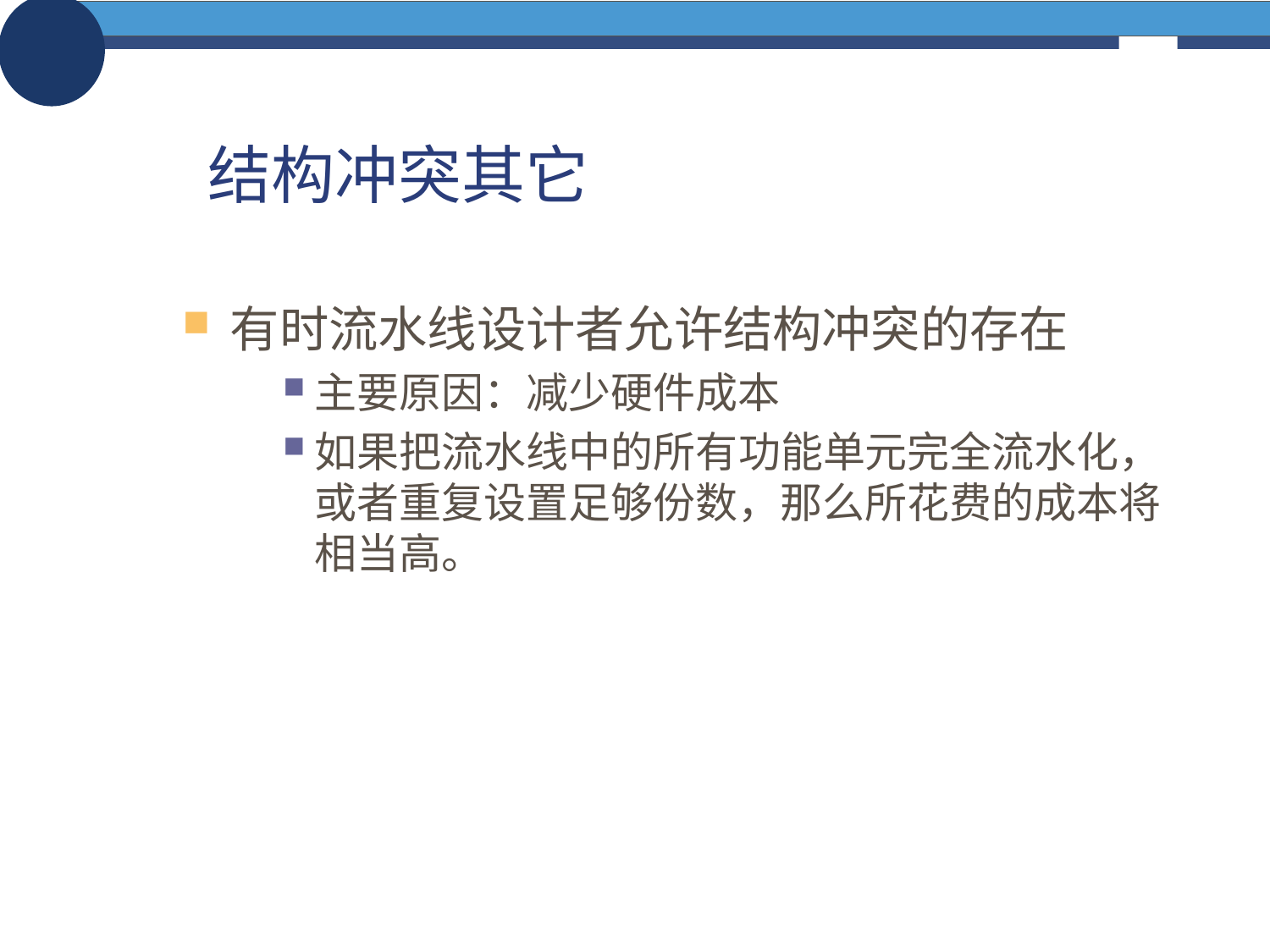

# 结构冲突其它
有时流水线设计者允许结构冲突的存在
主要原因：减少硬件成本
如果把流水线中的所有功能单元完全流水化，或者重复设置足够份数，那么所花费的成本将相当高。